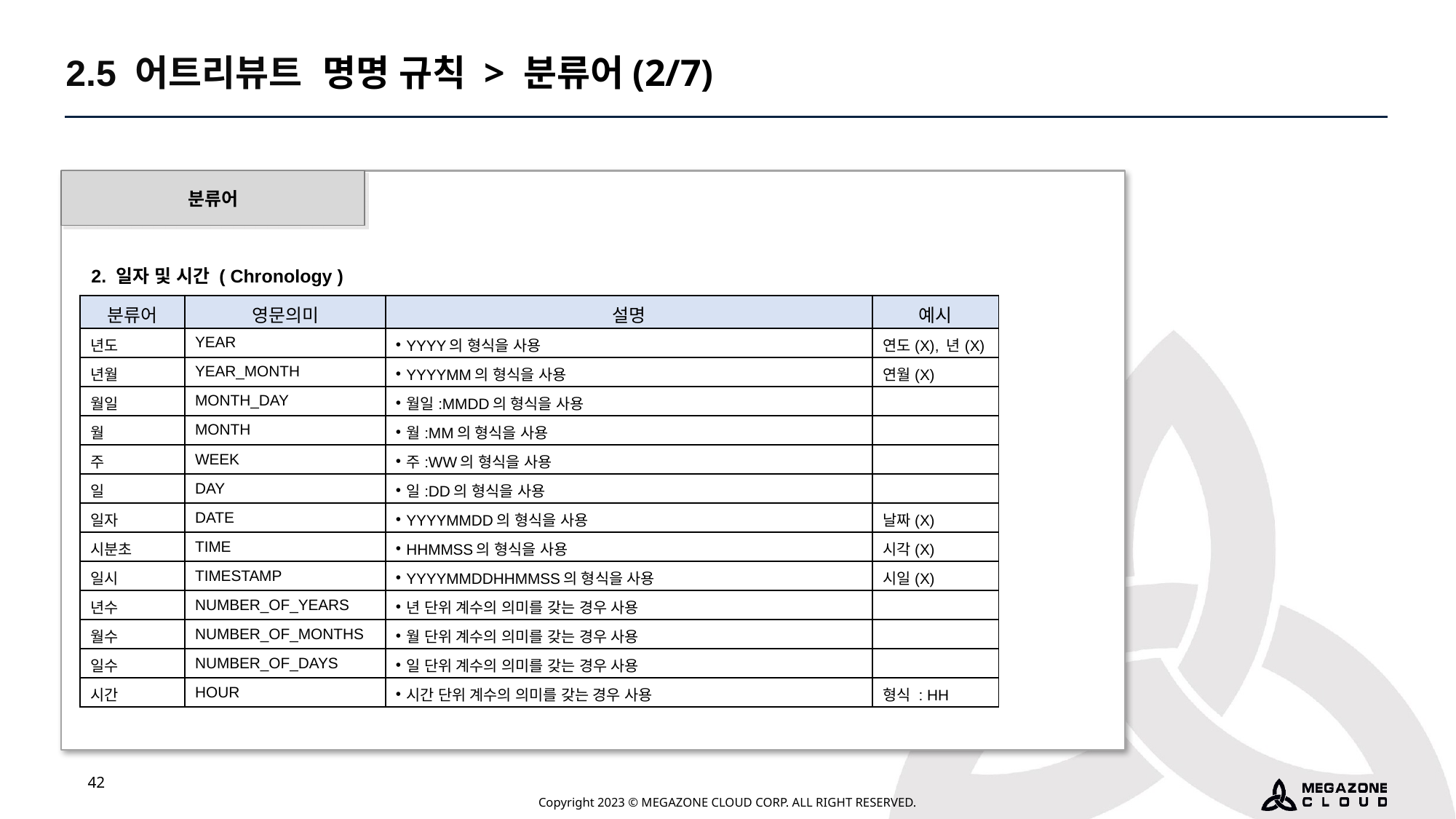

2.5 어트리뷰트  명명 규칙 > 분류어(2/7)

분류어
2. 일자 및 시간 ( Chronology )
| 분류어 | 영문의미 | 설명 | 예시 |
| --- | --- | --- | --- |
| 년도 | YEAR | YYYY의 형식을 사용 | 연도(X), 년(X) |
| 년월 | YEAR\_MONTH | YYYYMM의 형식을 사용 | 연월(X) |
| 월일 | MONTH\_DAY | 월일:MMDD의 형식을 사용 |  |
| 월 | MONTH | 월:MM의 형식을 사용 |  |
| 주 | WEEK | 주:WW의 형식을 사용 |  |
| 일 | DAY | 일:DD의 형식을 사용 |  |
| 일자 | DATE | YYYYMMDD의 형식을 사용 | 날짜(X) |
| 시분초 | TIME | HHMMSS의 형식을 사용 | 시각(X) |
| 일시 | TIMESTAMP | YYYYMMDDHHMMSS의 형식을 사용 | 시일(X) |
| 년수 | NUMBER\_OF\_YEARS | 년 단위 계수의 의미를 갖는 경우 사용 |  |
| 월수 | NUMBER\_OF\_MONTHS | 월 단위 계수의 의미를 갖는 경우 사용 |  |
| 일수 | NUMBER\_OF\_DAYS | 일 단위 계수의 의미를 갖는 경우 사용 |  |
| 시간 | HOUR | 시간 단위 계수의 의미를 갖는 경우 사용 | 형식 : HH |